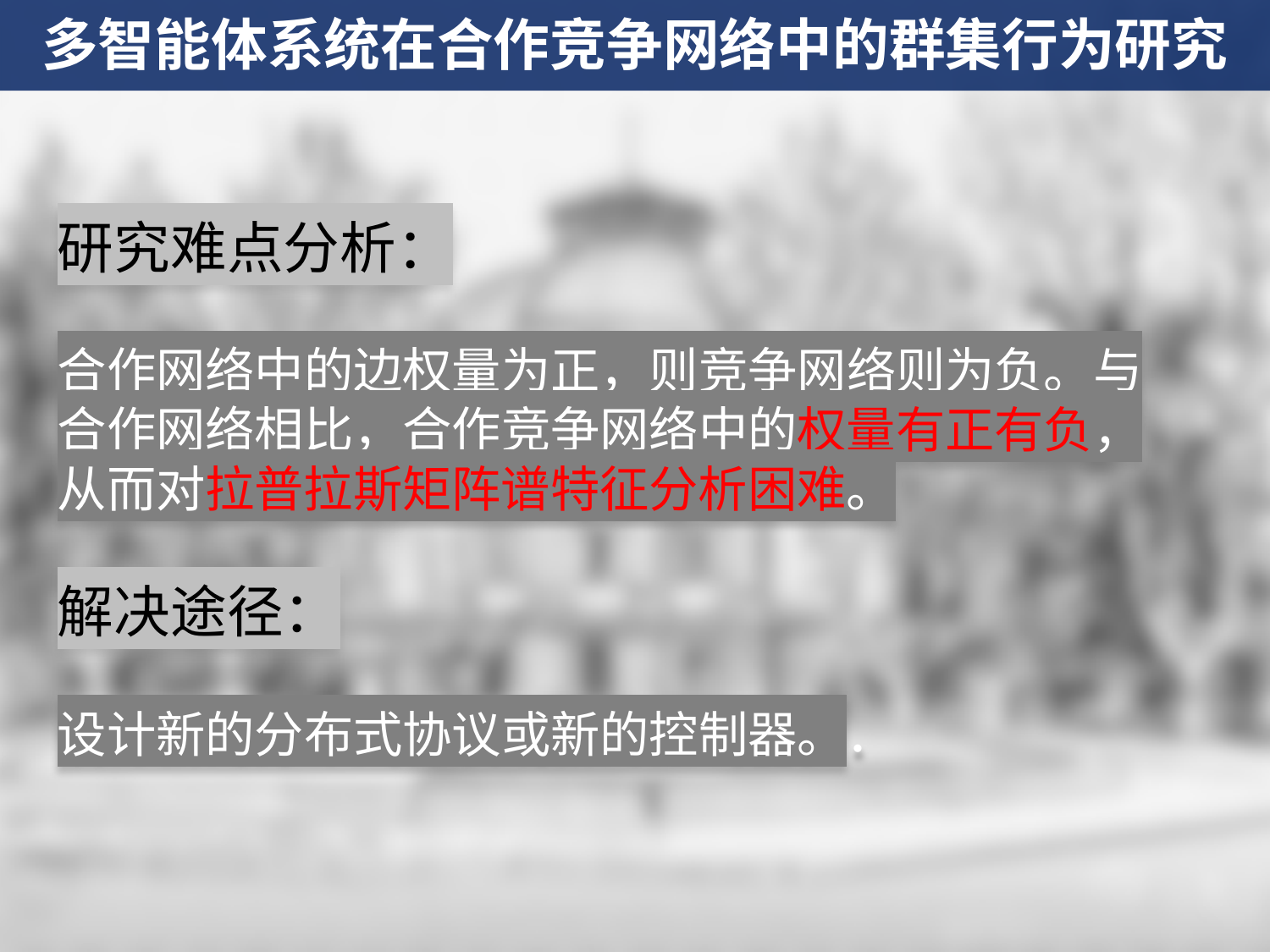

多智能体系统在合作竞争网络中的群集行为研究
研究难点分析：

合作网络中的边权量为正，则竞争网络则为负。与合作网络相比，合作竞争网络中的权量有正有负，从而对拉普拉斯矩阵谱特征分析困难。

解决途径：

设计新的分布式协议或新的控制器。．